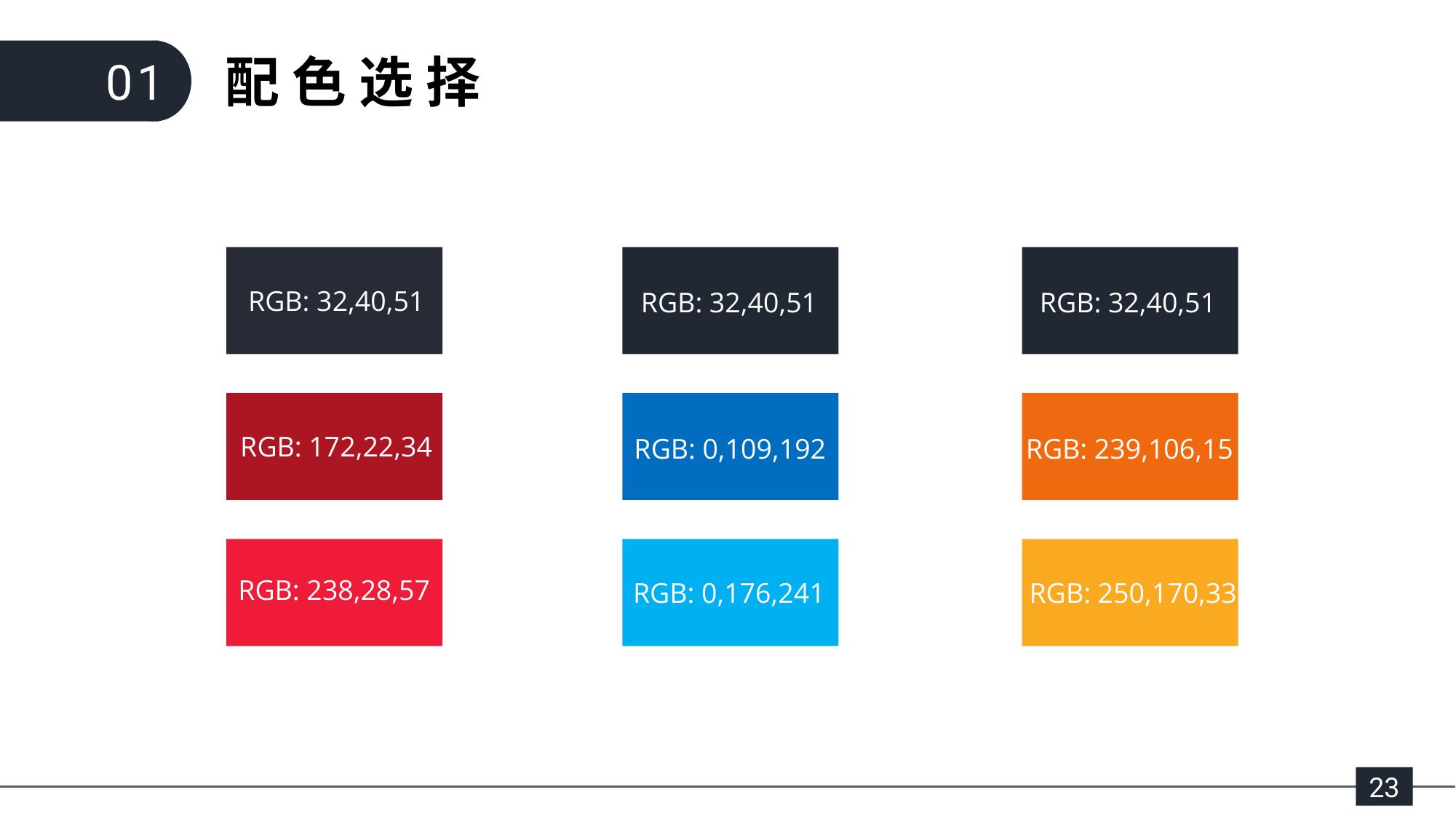

配 色 选 择
01

RGB: 32,40,51

RGB: 172,22,34

RGB: 238,28,57

RGB: 32,40,51

RGB: 0,109,192

RGB: 0,176,241

RGB: 32,40,51

RGB: 239,106,15

RGB: 250,170,33
23